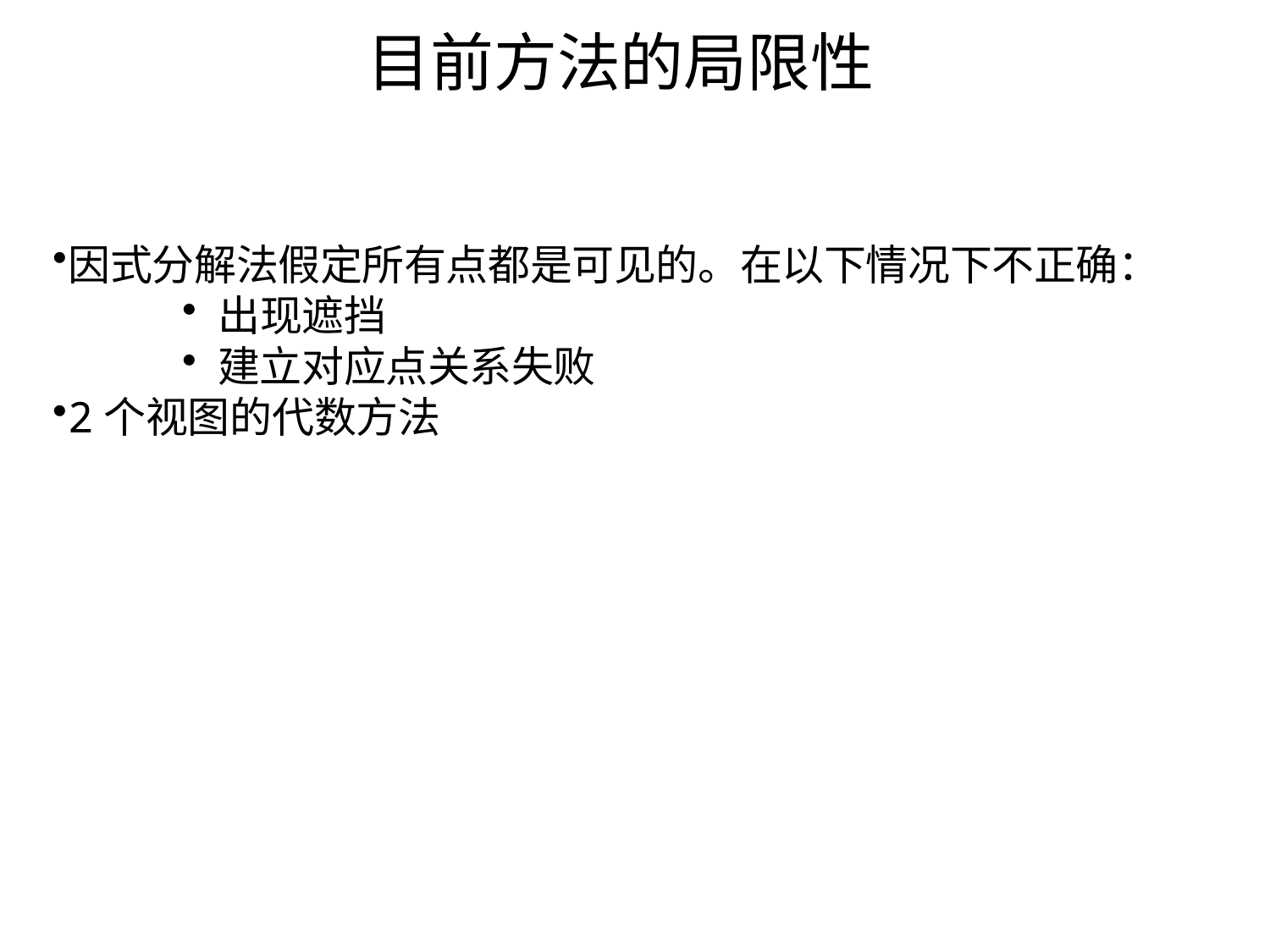

# 目前方法的局限性
因式分解法假定所有点都是可见的。在以下情况下不正确：
出现遮挡
建立对应点关系失败
2个视图的代数方法